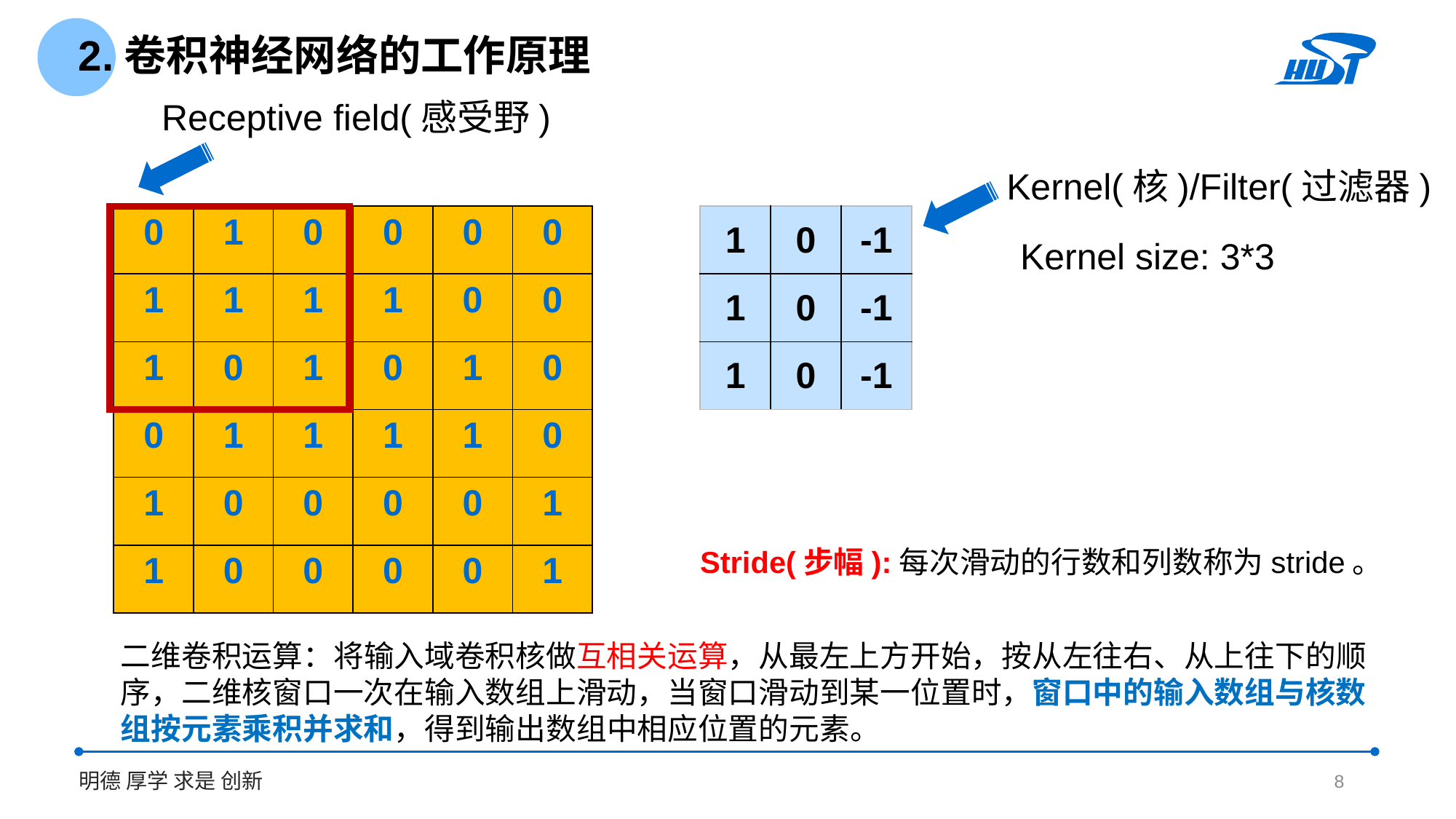

2.卷积神经网络的工作原理
Receptive field(感受野)

Kernel(核)/Filter(过滤器)

| 0 | 1 | 0 | 0 | 0 | 0 |
| --- | --- | --- | --- | --- | --- |
| 1 | 1 | 1 | 1 | 0 | 0 |
| 1 | 0 | 1 | 0 | 1 | 0 |
| 0 | 1 | 1 | 1 | 1 | 0 |
| 1 | 0 | 0 | 0 | 0 | 1 |
| 1 | 0 | 0 | 0 | 0 | 1 |
| 1 | 0 | -1 |
| --- | --- | --- |
| 1 | 0 | -1 |
| 1 | 0 | -1 |
Kernel size: 3*3
Stride(步幅):每次滑动的行数和列数称为stride。
二维卷积运算：将输入域卷积核做互相关运算，从最左上方开始，按从左往右、从上往下的顺序，二维核窗口一次在输入数组上滑动，当窗口滑动到某一位置时，窗口中的输入数组与核数组按元素乘积并求和，得到输出数组中相应位置的元素。
8